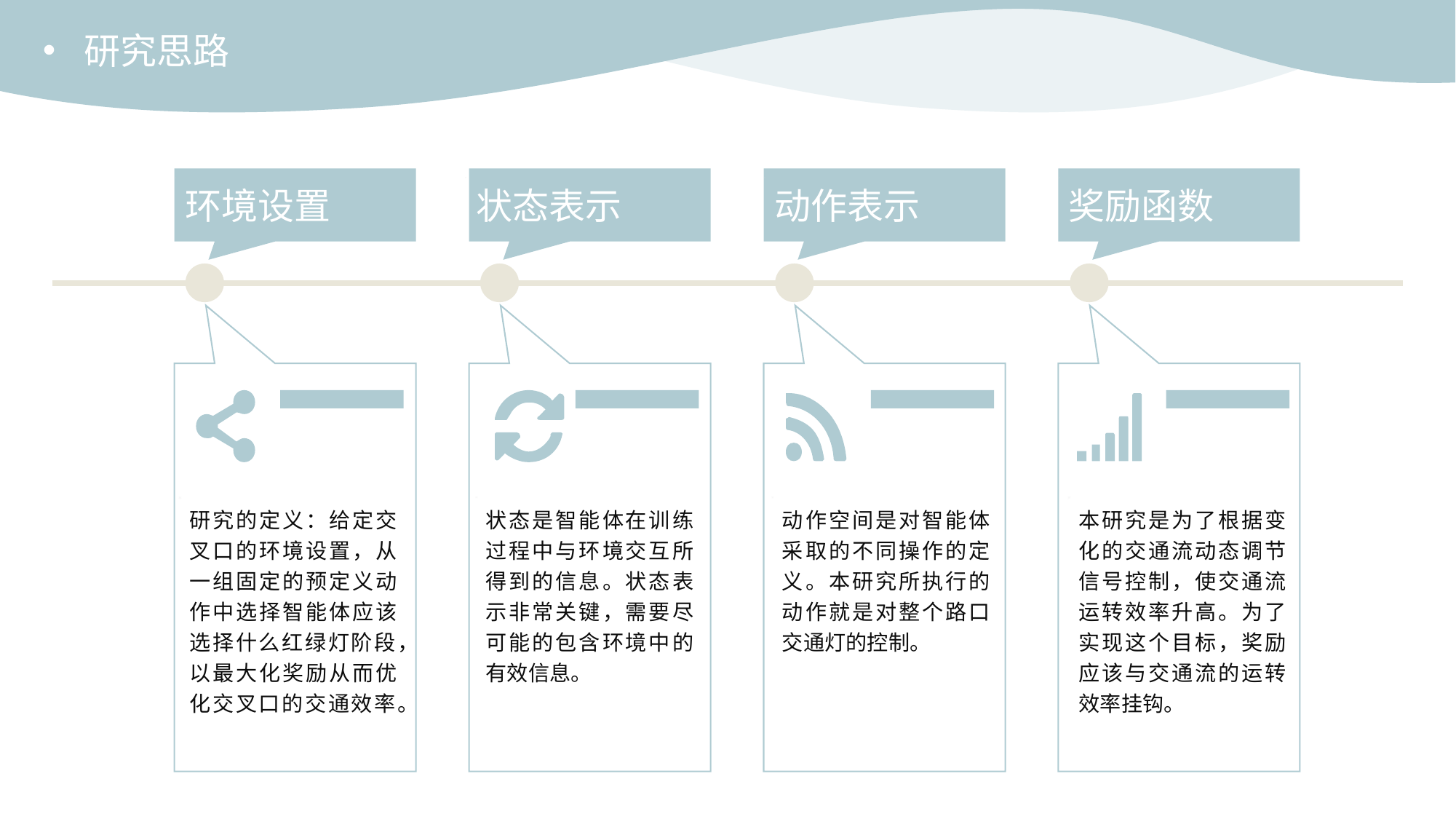

研究思路

环境设置
状态表示
动作表示
奖励函数

研究的定义：给定交叉口的环境设置，从一组固定的预定义动作中选择智能体应该选择什么红绿灯阶段，以最大化奖励从而优化交叉口的交通效率。
状态是智能体在训练过程中与环境交互所得到的信息。状态表示非常关键，需要尽可能的包含环境中的有效信息。
动作空间是对智能体采取的不同操作的定义。本研究所执行的动作就是对整个路口交通灯的控制。
本研究是为了根据变化的交通流动态调节信号控制，使交通流运转效率升高。为了实现这个目标，奖励应该与交通流的运转效率挂钩。